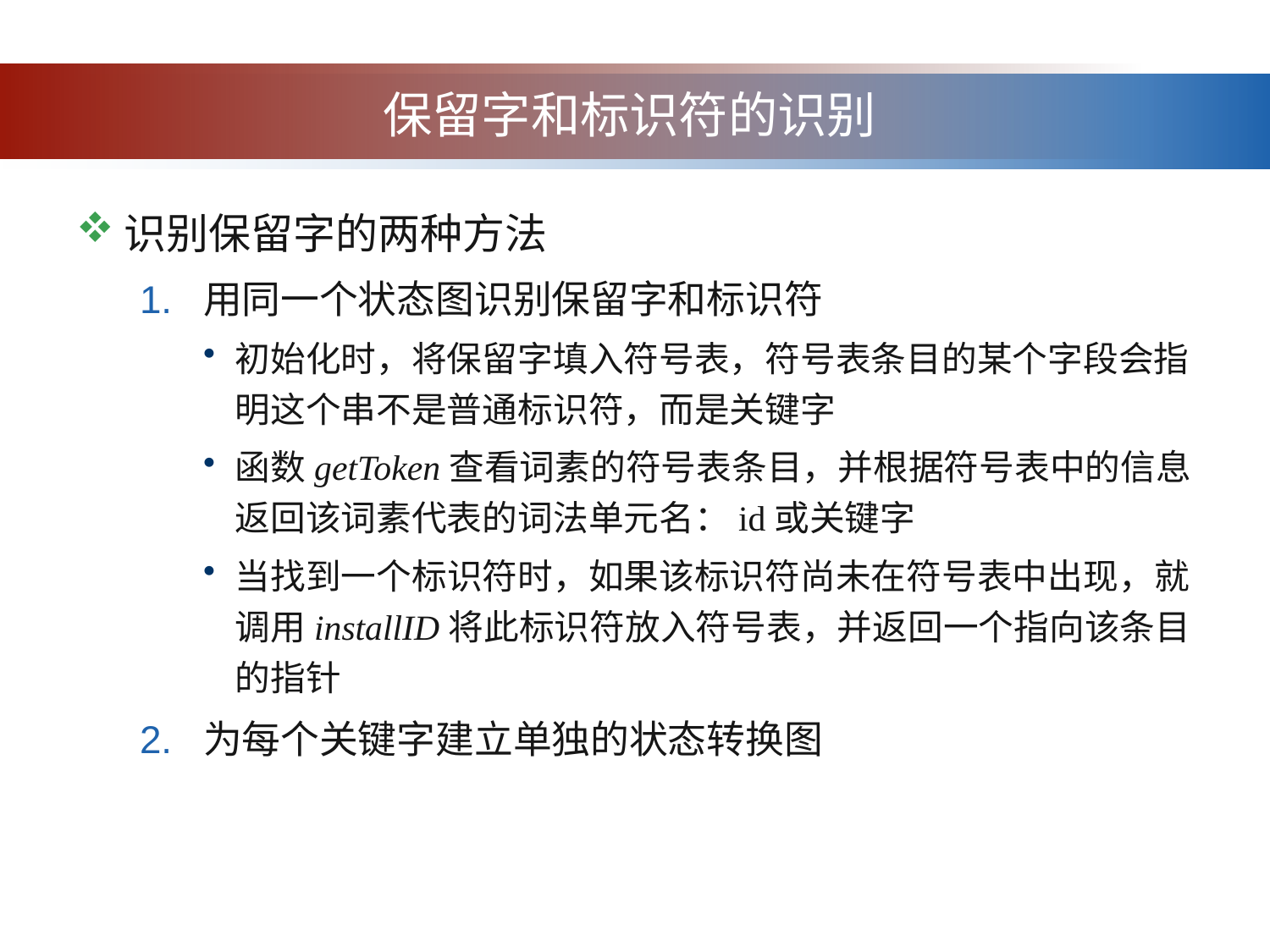

# 保留字和标识符的识别
识别保留字的两种方法
用同一个状态图识别保留字和标识符
初始化时，将保留字填入符号表，符号表条目的某个字段会指明这个串不是普通标识符，而是关键字
函数getToken查看词素的符号表条目，并根据符号表中的信息返回该词素代表的词法单元名：id或关键字
当找到一个标识符时，如果该标识符尚未在符号表中出现，就调用installID将此标识符放入符号表，并返回一个指向该条目的指针
为每个关键字建立单独的状态转换图